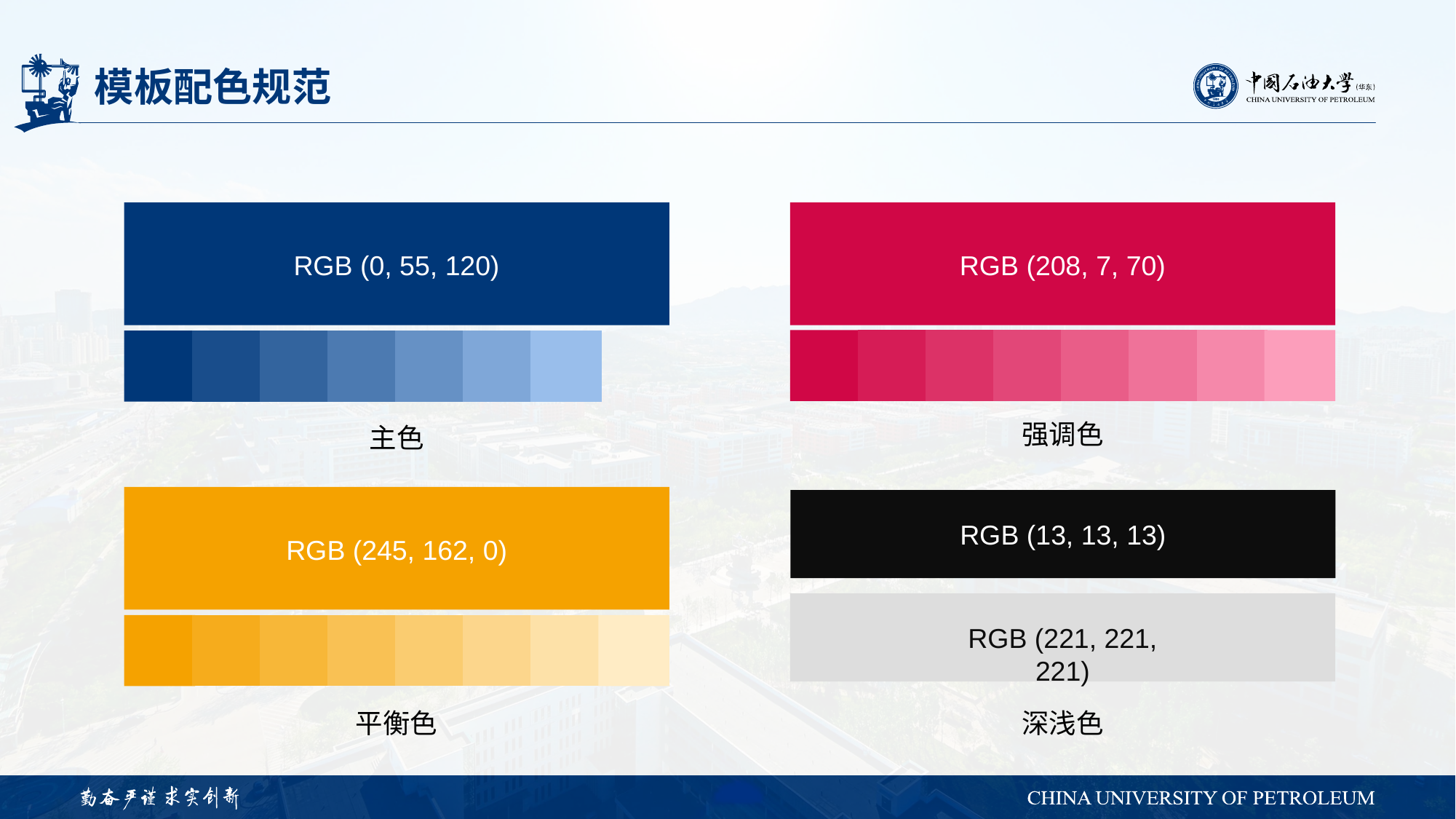

# 模板配色规范

RGB (0, 55, 120)

RGB (208, 7, 70)

强调色
主色

RGB (245, 162, 0)

RGB (13, 13, 13)

RGB (221, 221, 221)
平衡色
深浅色